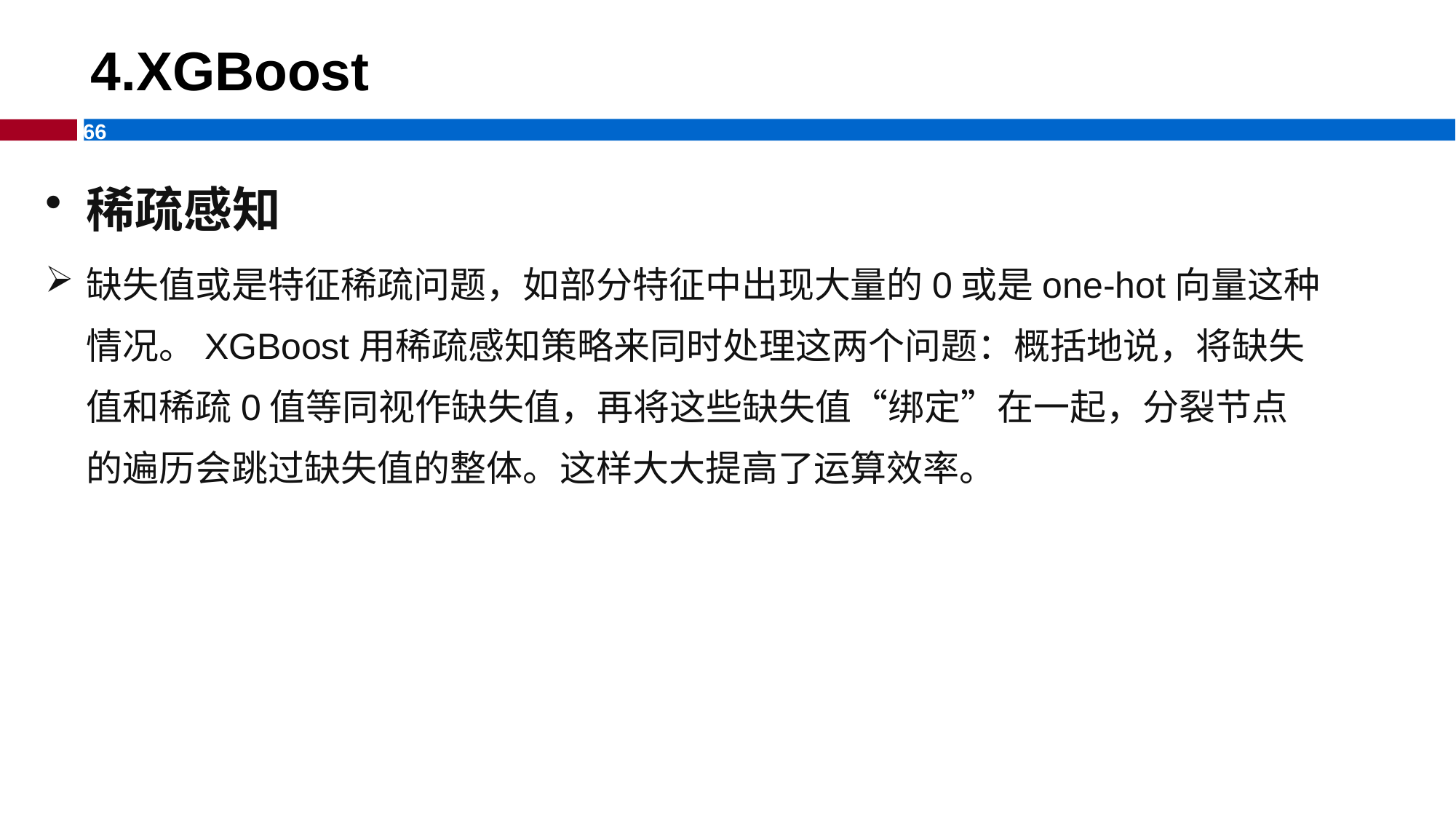

# 4.XGBoost
稀疏感知
缺失值或是特征稀疏问题，如部分特征中出现大量的0或是one-hot向量这种情况。XGBoost用稀疏感知策略来同时处理这两个问题：概括地说，将缺失值和稀疏0值等同视作缺失值，再将这些缺失值“绑定”在一起，分裂节点的遍历会跳过缺失值的整体。这样大大提高了运算效率。